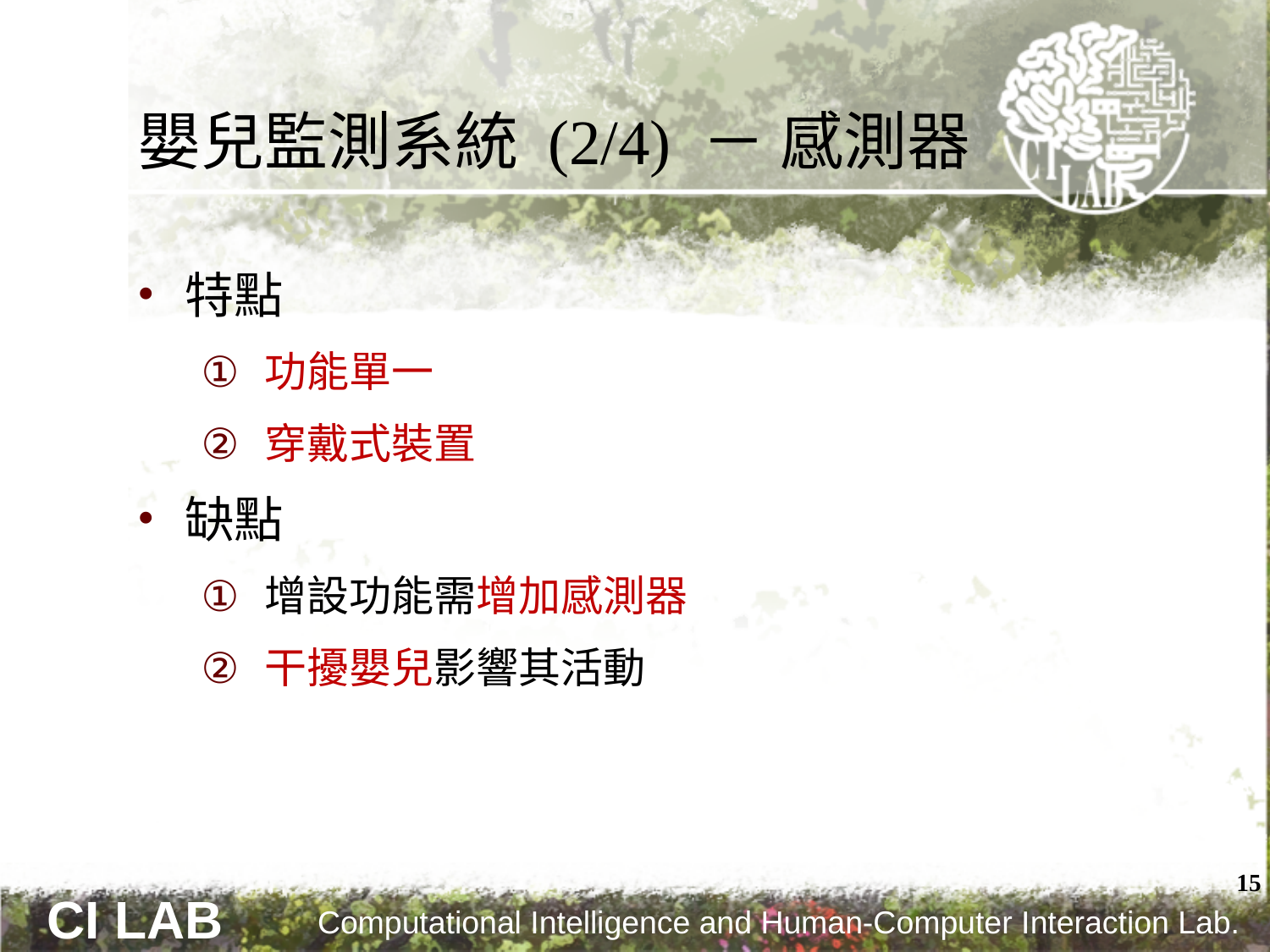

# 嬰兒監測系統 (2/4) － 感測器
特點
功能單一
穿戴式裝置
缺點
增設功能需增加感測器
干擾嬰兒影響其活動
15